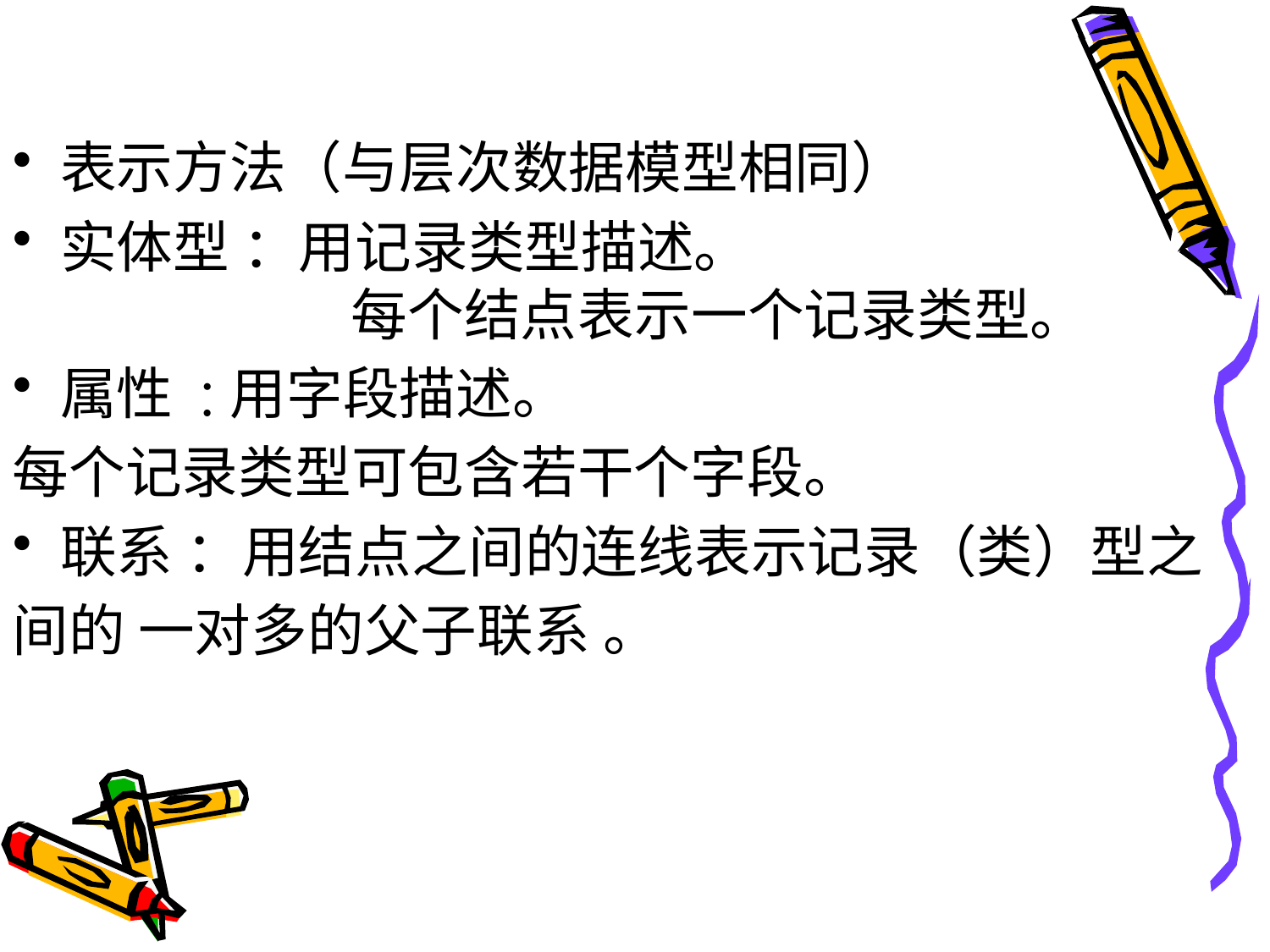

#
表示方法（与层次数据模型相同）
实体型 ：用记录类型描述。                                                               每个结点表示一个记录类型。
属性 :用字段描述。
每个记录类型可包含若干个字段。
联系 ：用结点之间的连线表示记录（类）型之
间的 一对多的父子联系 。